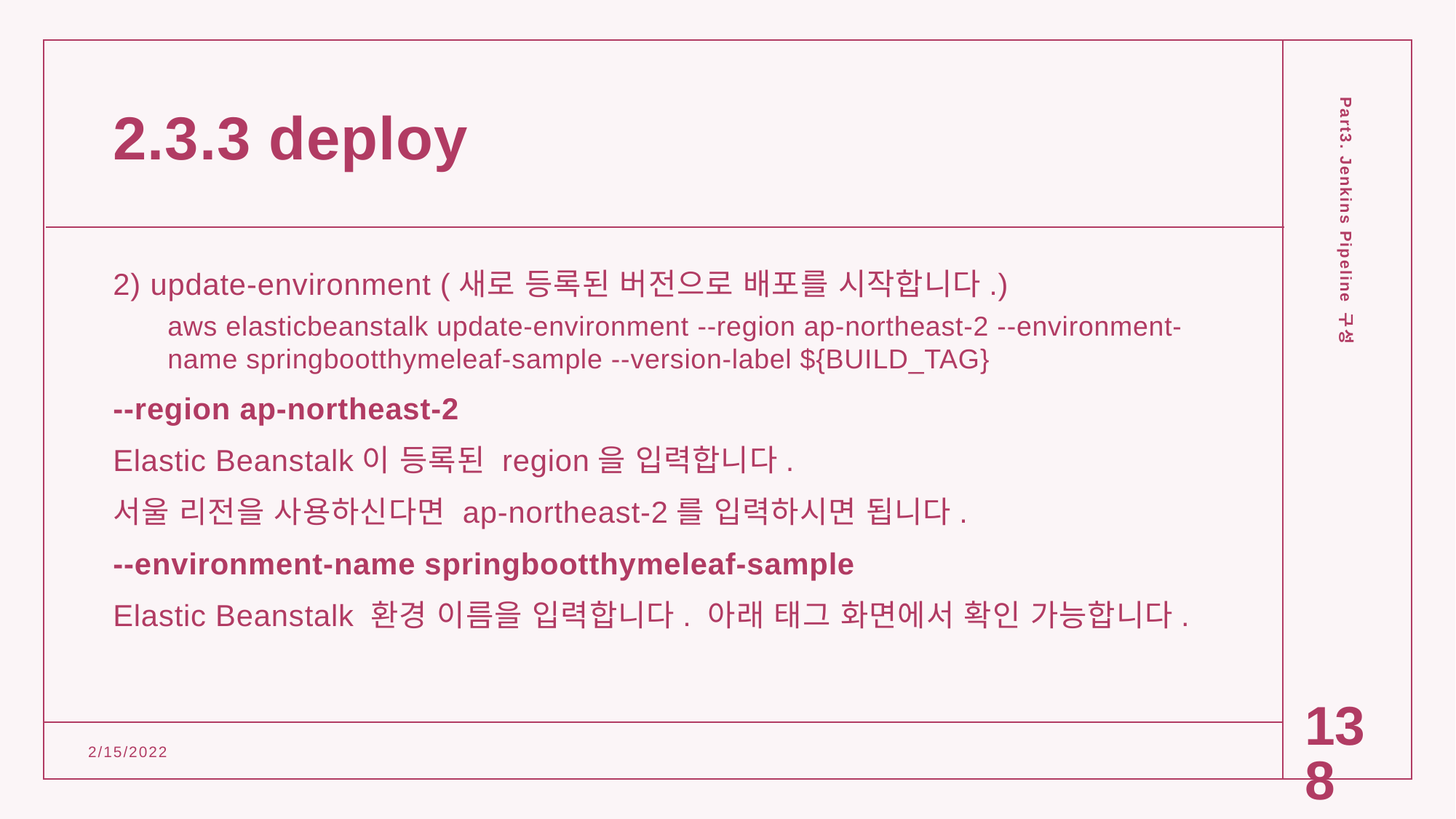

# 2.3.3 deploy
2) update-environment (새로 등록된 버전으로 배포를 시작합니다.)
aws elasticbeanstalk update-environment --region ap-northeast-2 --environment-name springbootthymeleaf-sample --version-label ${BUILD_TAG}
--region ap-northeast-2
Elastic Beanstalk이 등록된 region을 입력합니다.
서울 리전을 사용하신다면 ap-northeast-2를 입력하시면 됩니다.
--environment-name springbootthymeleaf-sample
Elastic Beanstalk 환경 이름을 입력합니다. 아래 태그 화면에서 확인 가능합니다.
Part3. Jenkins Pipeline 구성
138
2/15/2022